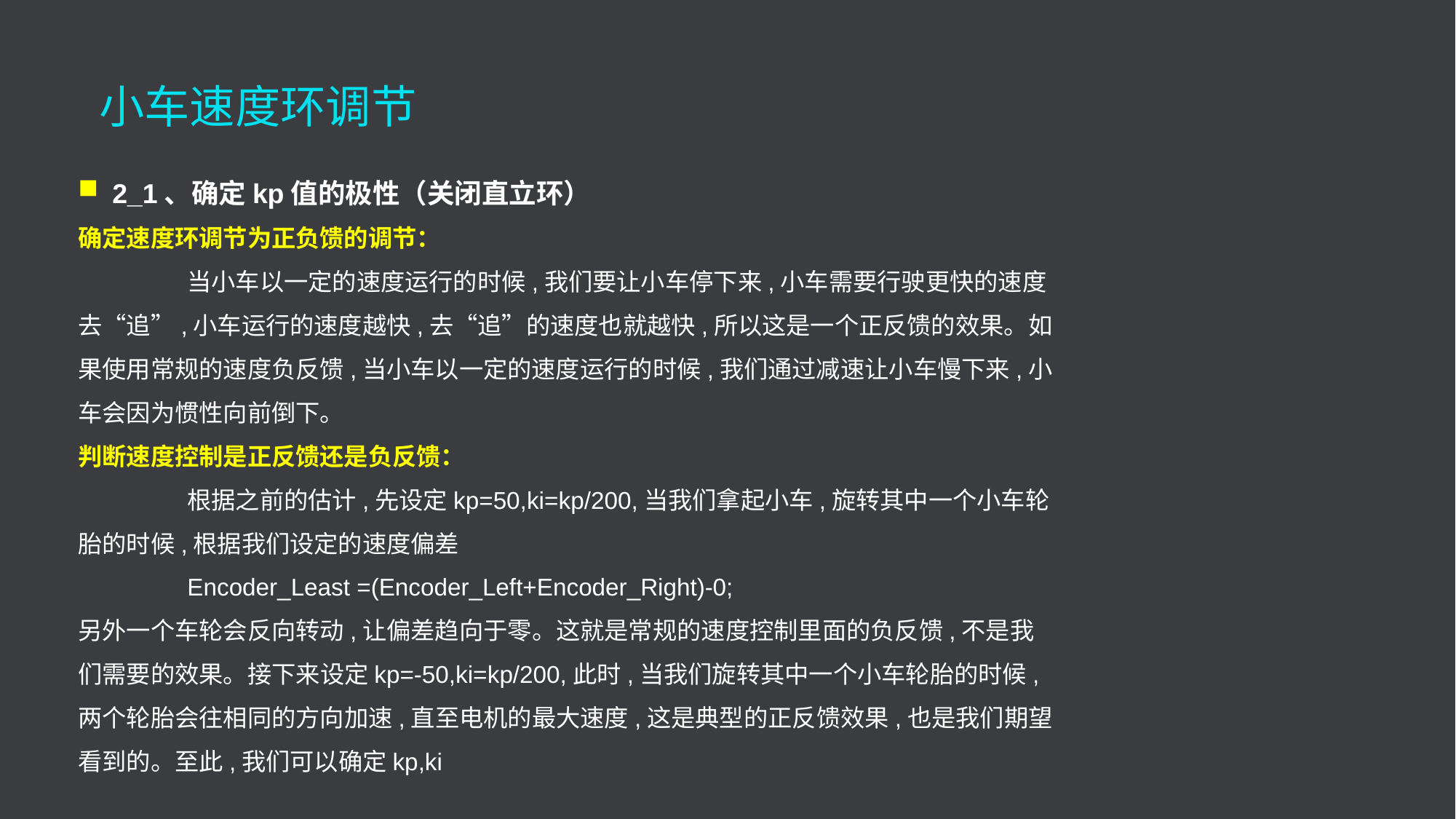

# 小车速度环调节
2_1、确定kp值的极性（关闭直立环）
确定速度环调节为正负馈的调节：
	当小车以一定的速度运行的时候,我们要让小车停下来,小车需要行驶更快的速度去“追”,小车运行的速度越快,去“追”的速度也就越快,所以这是一个正反馈的效果。如果使用常规的速度负反馈,当小车以一定的速度运行的时候,我们通过减速让小车慢下来,小车会因为惯性向前倒下。
判断速度控制是正反馈还是负反馈：
	根据之前的估计,先设定kp=50,ki=kp/200,当我们拿起小车,旋转其中一个小车轮胎的时候,根据我们设定的速度偏差
	Encoder_Least =(Encoder_Left+Encoder_Right)-0;
另外一个车轮会反向转动,让偏差趋向于零。这就是常规的速度控制里面的负反馈,不是我们需要的效果。接下来设定kp=-50,ki=kp/200,此时,当我们旋转其中一个小车轮胎的时候,两个轮胎会往相同的方向加速,直至电机的最大速度,这是典型的正反馈效果,也是我们期望看到的。至此,我们可以确定kp,ki